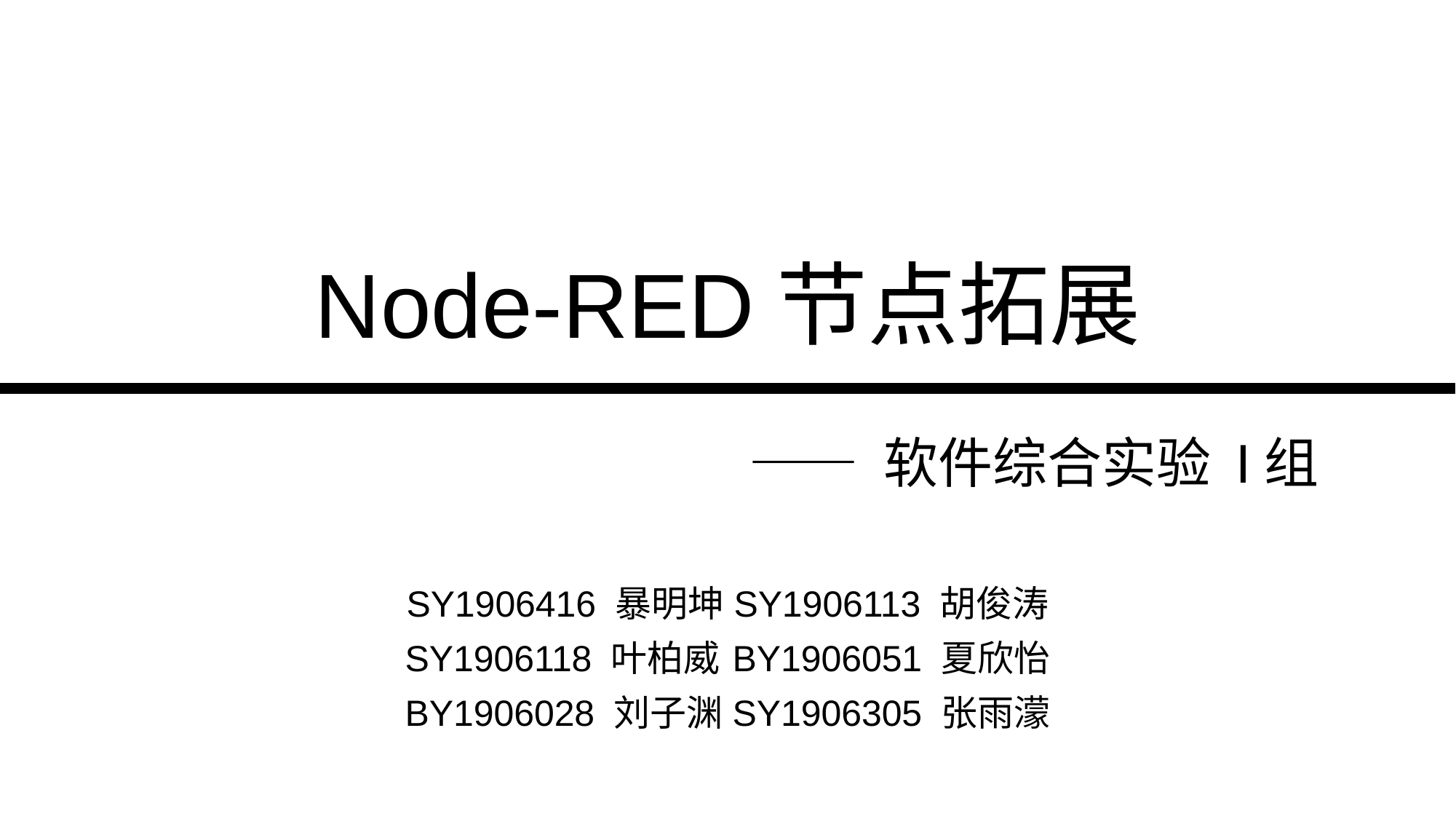

# Node-RED节点拓展
—— 软件综合实验 I组
SY1906416 暴明坤	SY1906113 胡俊涛
SY1906118 叶柏威	BY1906051 夏欣怡
BY1906028 刘子渊	SY1906305 张雨濛